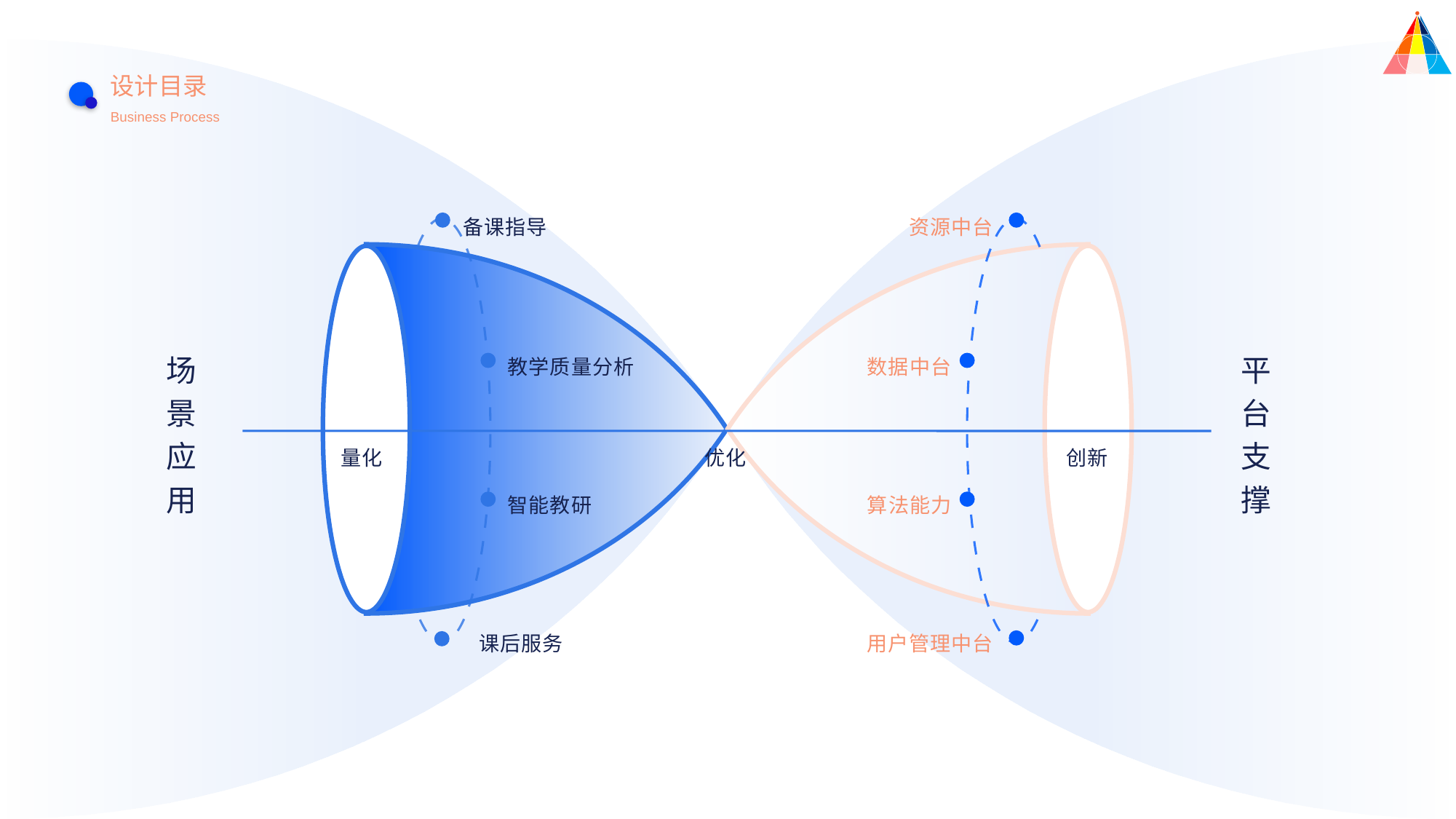

设计目录
Business Process
备课指导
资源中台

教学质量分析
数据中台
场景应用
平台支撑

量化
优化
创新
智能教研
算法能力

课后服务
用户管理中台